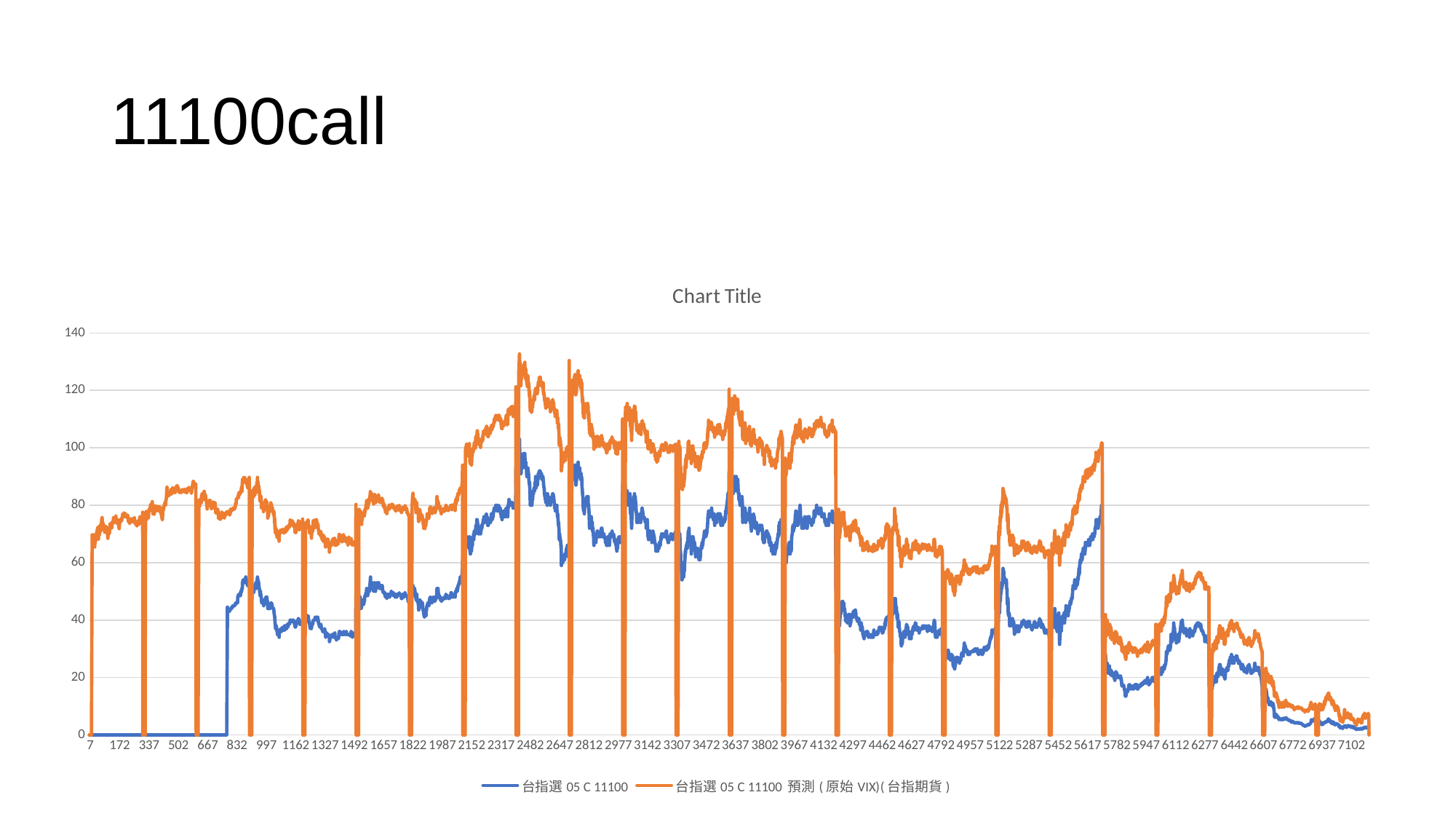

# 11100call

### Chart:

| Category | 台指選05 C 11100 | 台指選05 C 11100 預測(原始VIX)(台指期貨) |
|---|---|---|